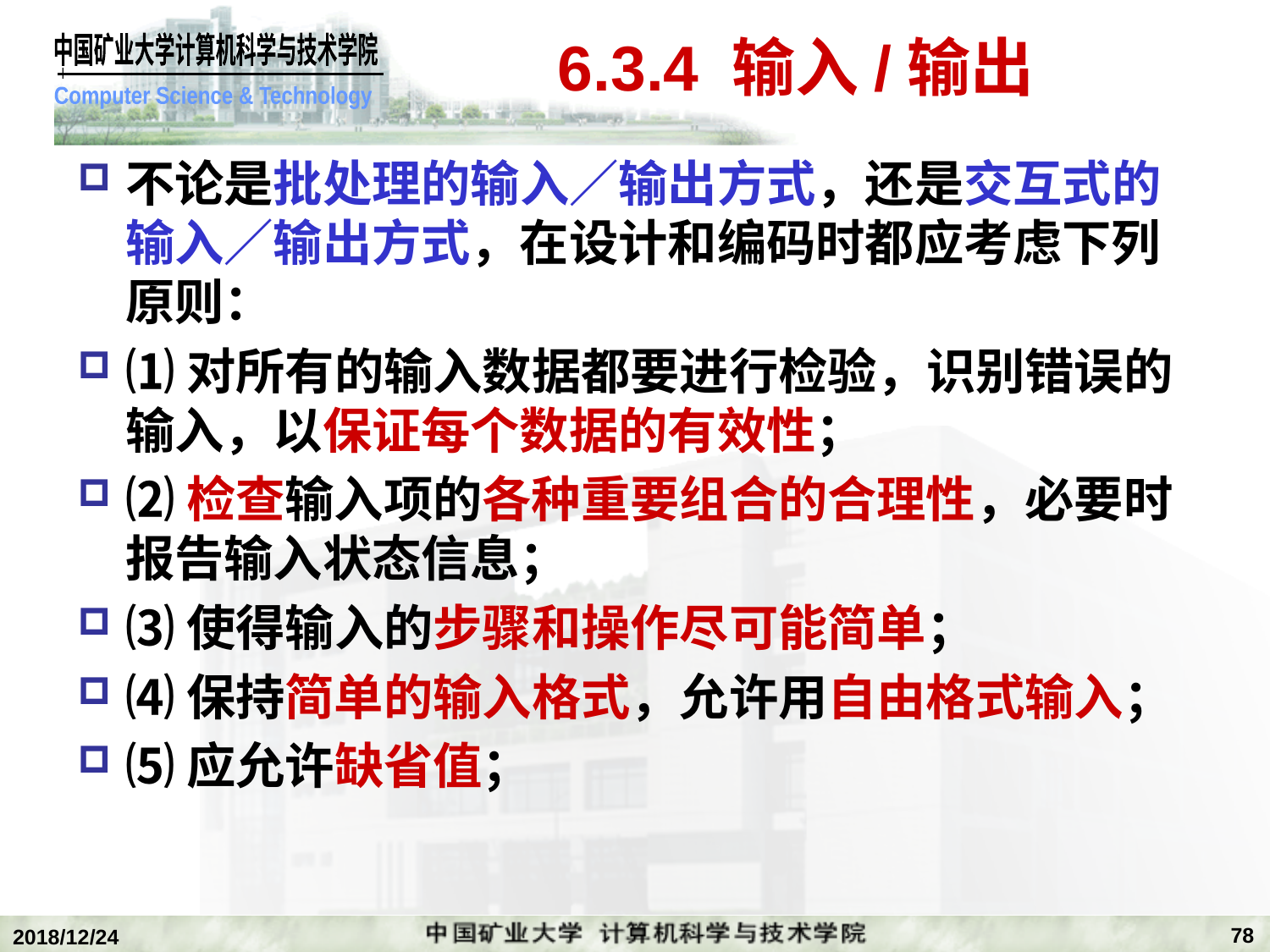

# 6.3.4 输入/输出
不论是批处理的输入／输出方式，还是交互式的输入／输出方式，在设计和编码时都应考虑下列原则：
⑴对所有的输入数据都要进行检验，识别错误的输入，以保证每个数据的有效性；
⑵检查输入项的各种重要组合的合理性，必要时报告输入状态信息；
⑶使得输入的步骤和操作尽可能简单；
⑷保持简单的输入格式，允许用自由格式输入；
⑸应允许缺省值；
78
2018/12/24